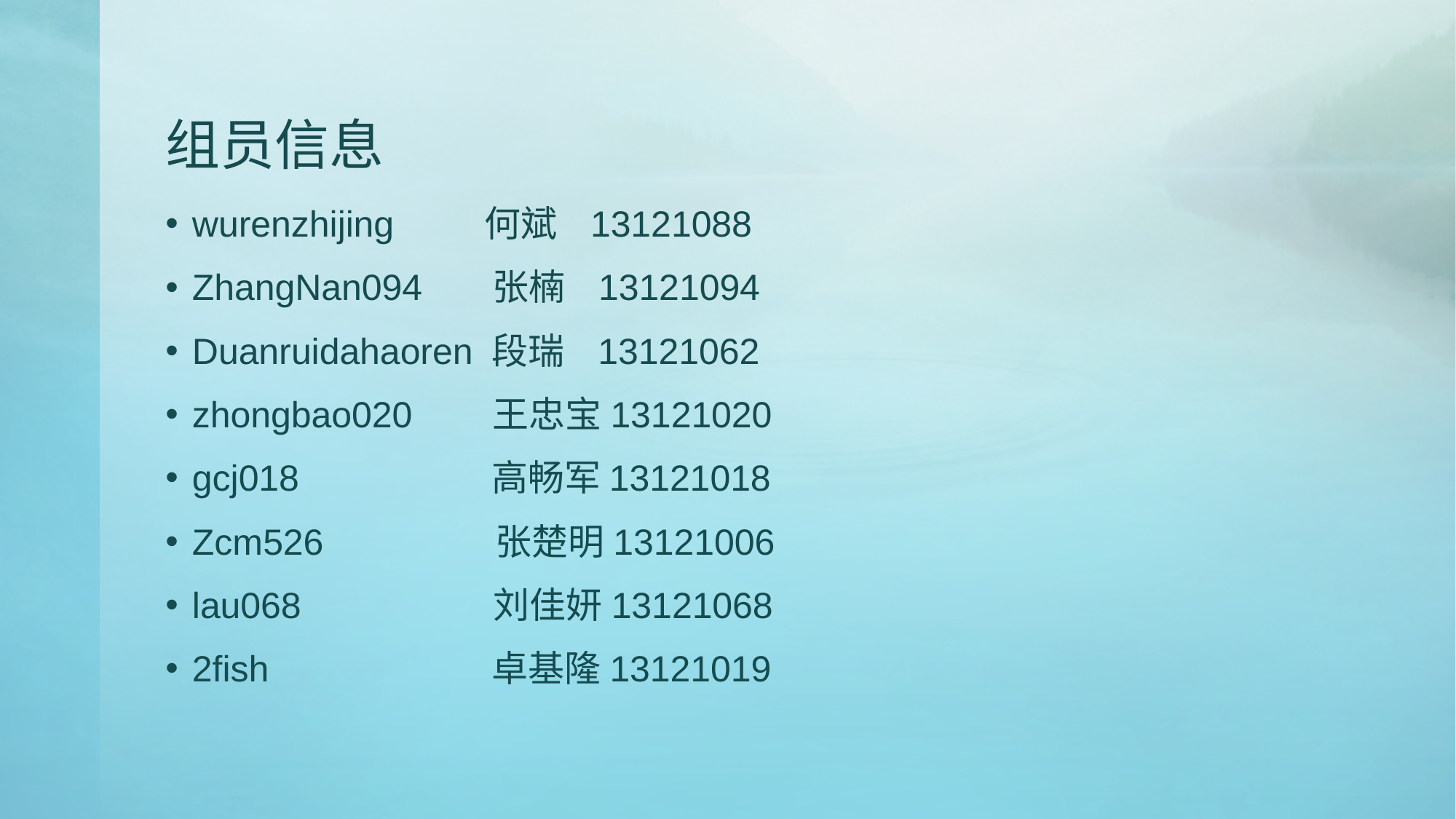

# 组员信息
wurenzhijing        何斌   13121088
ZhangNan094      张楠   13121094
Duanruidahaoren 段瑞   13121062
zhongbao020       王忠宝13121020
gcj018                  高畅军13121018
Zcm526                张楚明13121006
lau068                  刘佳妍13121068
2fish                     卓基隆13121019